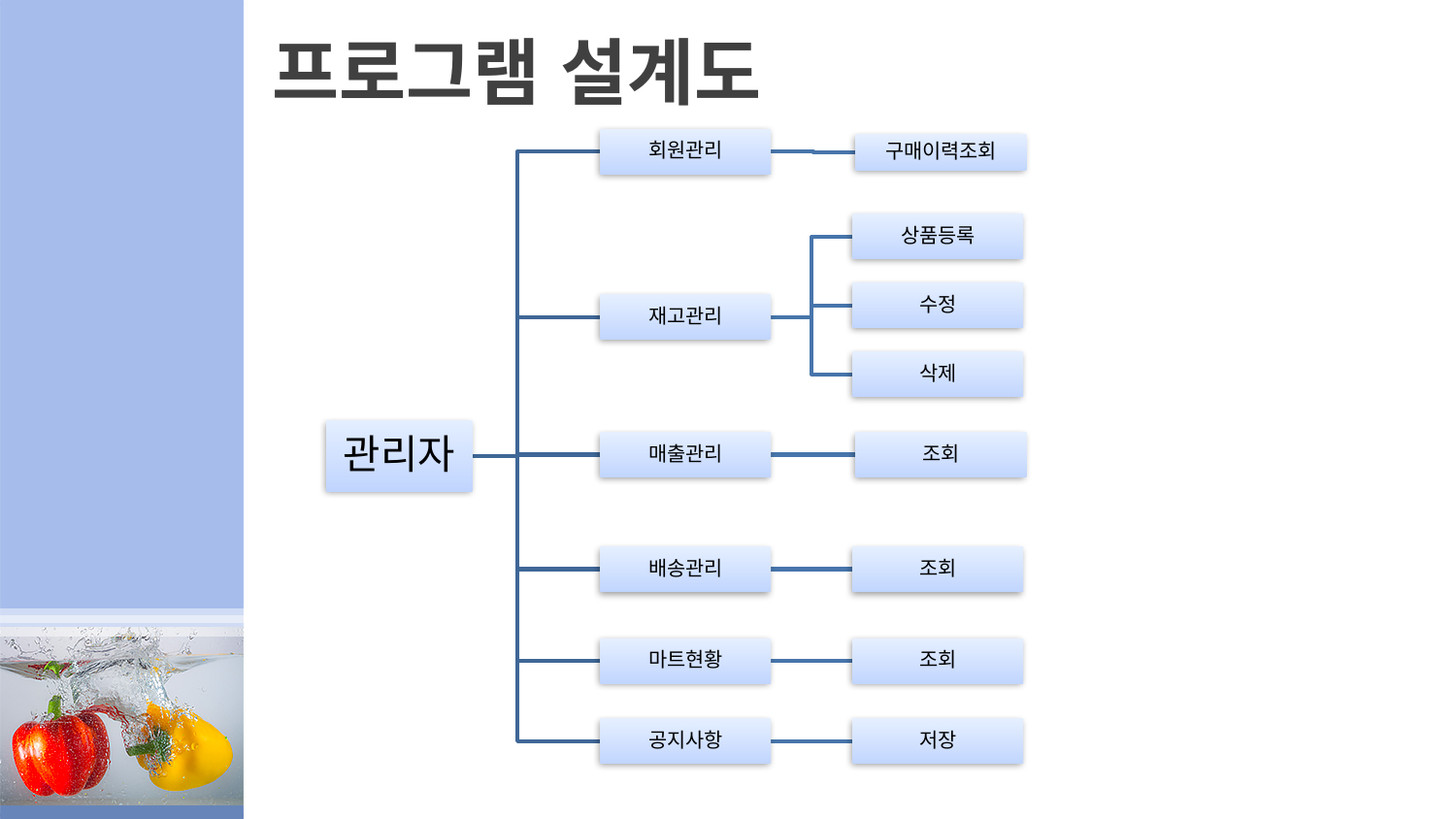

# 프로그램 설계도

관리자
회원관리
구매이력조회
재고관리
상품등록
수정
삭제
매출관리
조회
배송관리
조회
마트현황
조회
공지사항
저장